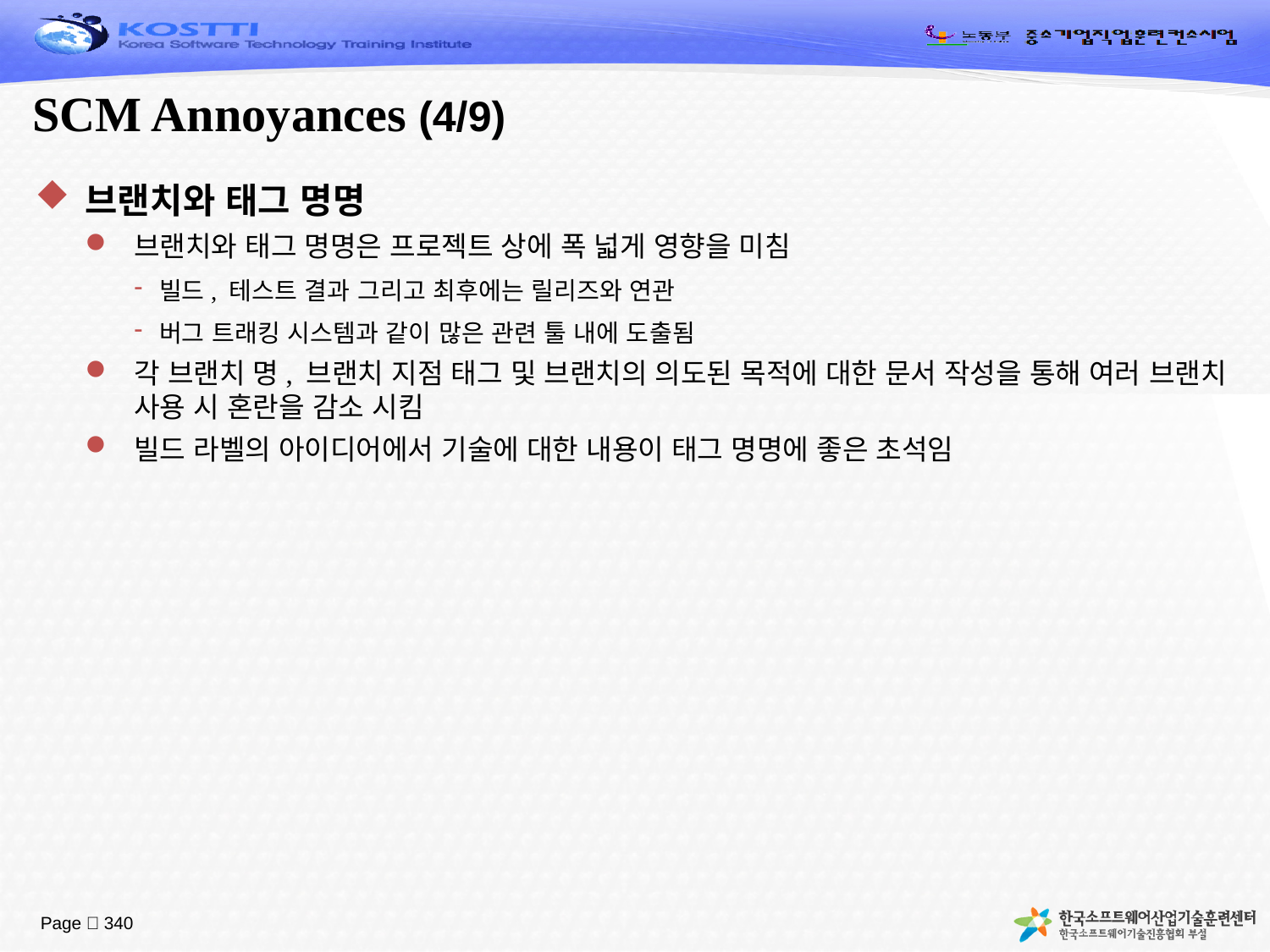

# SCM Annoyances (4/9)
브랜치와 태그 명명
브랜치와 태그 명명은 프로젝트 상에 폭 넓게 영향을 미침
빌드, 테스트 결과 그리고 최후에는 릴리즈와 연관
버그 트래킹 시스템과 같이 많은 관련 툴 내에 도출됨
각 브랜치 명, 브랜치 지점 태그 및 브랜치의 의도된 목적에 대한 문서 작성을 통해 여러 브랜치 사용 시 혼란을 감소 시킴
빌드 라벨의 아이디어에서 기술에 대한 내용이 태그 명명에 좋은 초석임